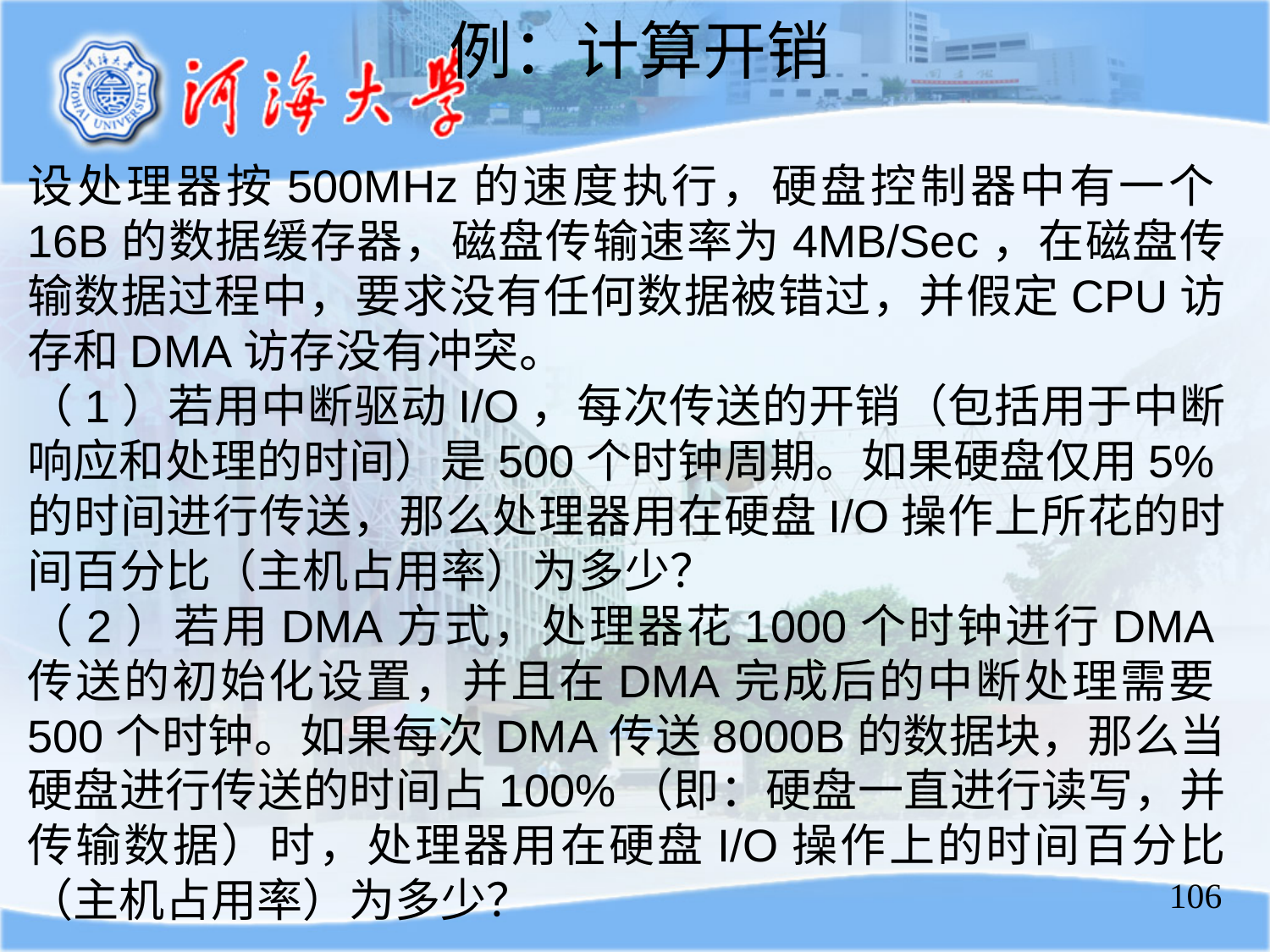

例：计算开销
设处理器按500MHz的速度执行，硬盘控制器中有一个16B的数据缓存器，磁盘传输速率为4MB/Sec，在磁盘传输数据过程中，要求没有任何数据被错过，并假定CPU访存和DMA访存没有冲突。
（1）若用中断驱动I/O，每次传送的开销（包括用于中断响应和处理的时间）是500个时钟周期。如果硬盘仅用5%的时间进行传送，那么处理器用在硬盘I/O操作上所花的时间百分比（主机占用率）为多少？
（2）若用DMA方式，处理器花1000个时钟进行DMA传送的初始化设置，并且在DMA完成后的中断处理需要500个时钟。如果每次DMA传送8000B的数据块，那么当硬盘进行传送的时间占100%（即：硬盘一直进行读写，并传输数据）时，处理器用在硬盘I/O操作上的时间百分比（主机占用率）为多少？
106